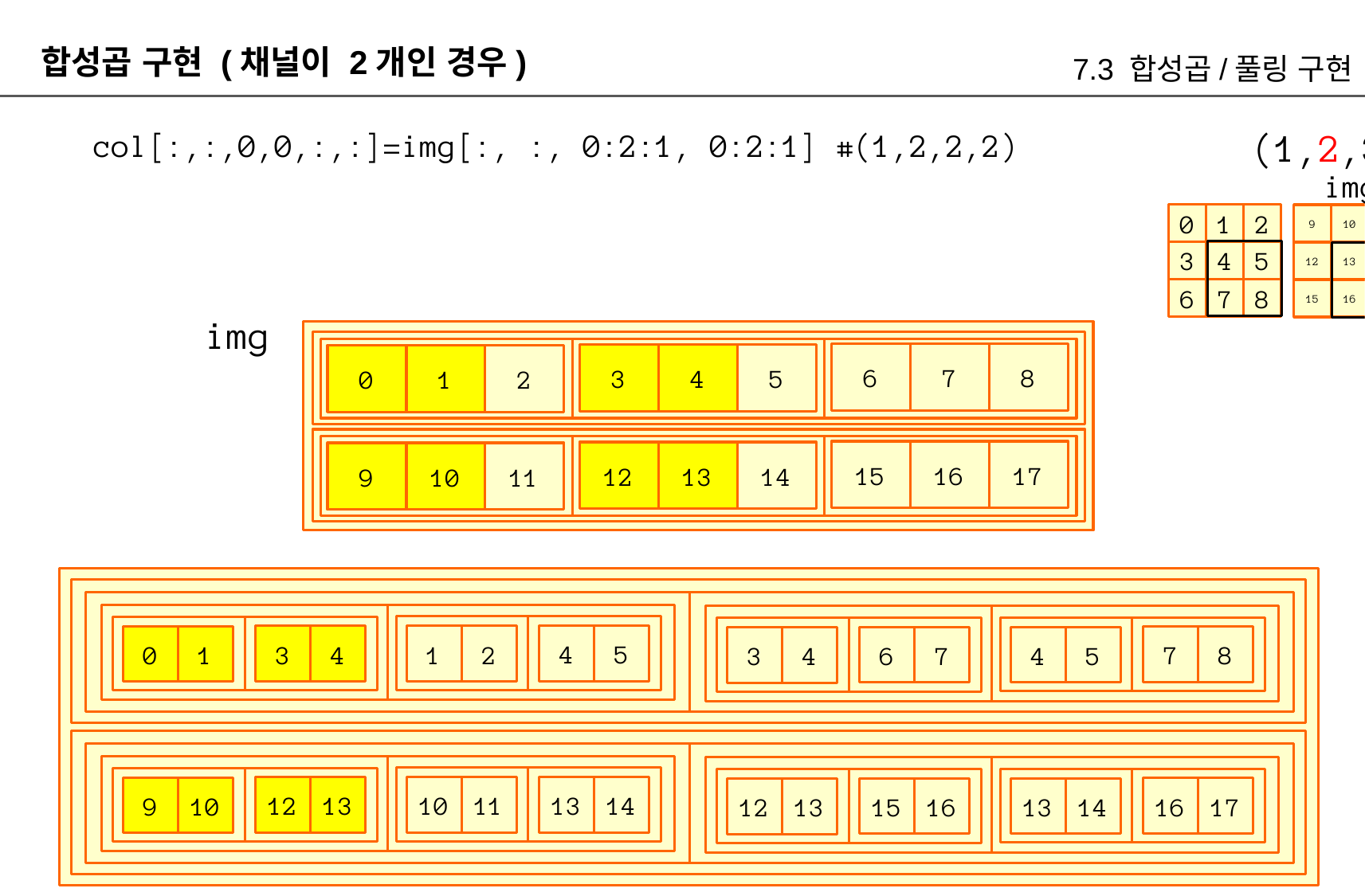

합성곱 구현 (채널이 2개인 경우)
7.3 합성곱/풀링 구현
(1,2,3,3)
col[:,:,0,0,:,:]=img[:, :, 0:2:1, 0:2:1] #(1,2,2,2)
img
0
1
2
3
4
5
6
7
8
9
10
11
12
13
14
15
16
17

img

6
7
8
3
4
5
0
1
2

15
16
17
12
13
14
9
10
11

4
5
3
4
1
2
0
1
7
8
6
7
4
5
3
4

13
14
12
13
10
11
9
10
16
17
15
16
13
14
12
13